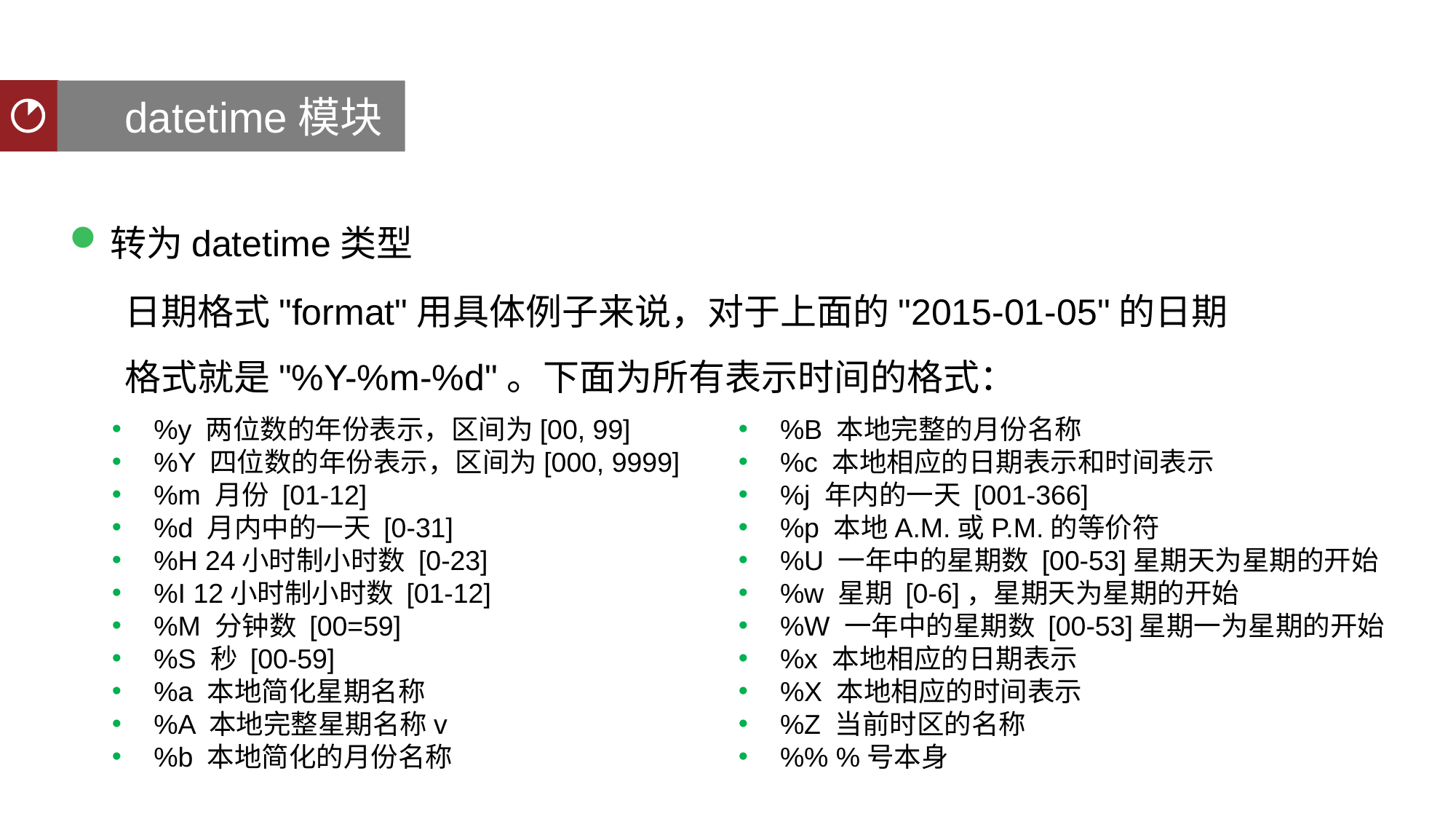

datetime模块

聚类分析
转为datetime类型
日期格式"format"用具体例子来说，对于上面的"2015-01-05"的日期格式就是"%Y-%m-%d"。下面为所有表示时间的格式：
 %y 两位数的年份表示，区间为[00, 99]
 %Y 四位数的年份表示，区间为[000, 9999]
 %m 月份 [01-12]
 %d 月内中的一天 [0-31]
 %H 24小时制小时数 [0-23]
 %I 12小时制小时数 [01-12]
 %M 分钟数 [00=59]
 %S 秒 [00-59]
 %a 本地简化星期名称
 %A 本地完整星期名称v
 %b 本地简化的月份名称

 %B 本地完整的月份名称
 %c 本地相应的日期表示和时间表示
 %j 年内的一天 [001-366]
 %p 本地A.M.或P.M.的等价符
 %U 一年中的星期数 [00-53]星期天为星期的开始
 %w 星期 [0-6]，星期天为星期的开始
 %W 一年中的星期数 [00-53]星期一为星期的开始
 %x 本地相应的日期表示
 %X 本地相应的时间表示
 %Z 当前时区的名称
 %% %号本身